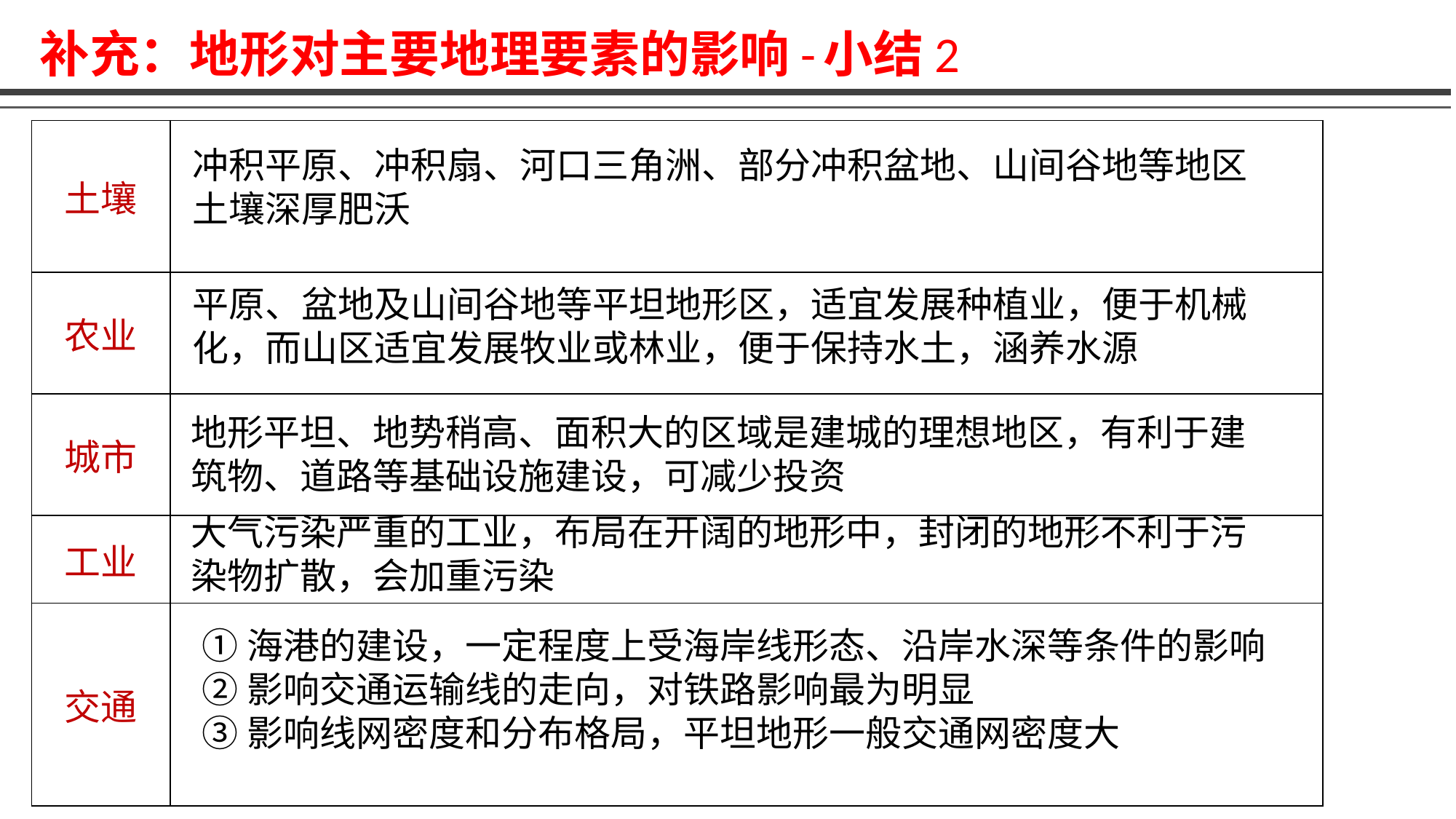

# 补充：地形对主要地理要素的影响-小结2
| 土壤 |  |
| --- | --- |
| 农业 |  |
| 城市 |  |
冲积平原、冲积扇、河口三角洲、部分冲积盆地、山间谷地等地区
土壤深厚肥沃
平原、盆地及山间谷地等平坦地形区，适宜发展种植业，便于机械化，而山区适宜发展牧业或林业，便于保持水土，涵养水源
地形平坦、地势稍高、面积大的区域是建城的理想地区，有利于建筑物、道路等基础设施建设，可减少投资
大气污染严重的工业，布局在开阔的地形中，封闭的地形不利于污染物扩散，会加重污染
| 工业 |  |
| --- | --- |
| 交通 |  |
①海港的建设，一定程度上受海岸线形态、沿岸水深等条件的影响
②影响交通运输线的走向，对铁路影响最为明显
③影响线网密度和分布格局，平坦地形一般交通网密度大